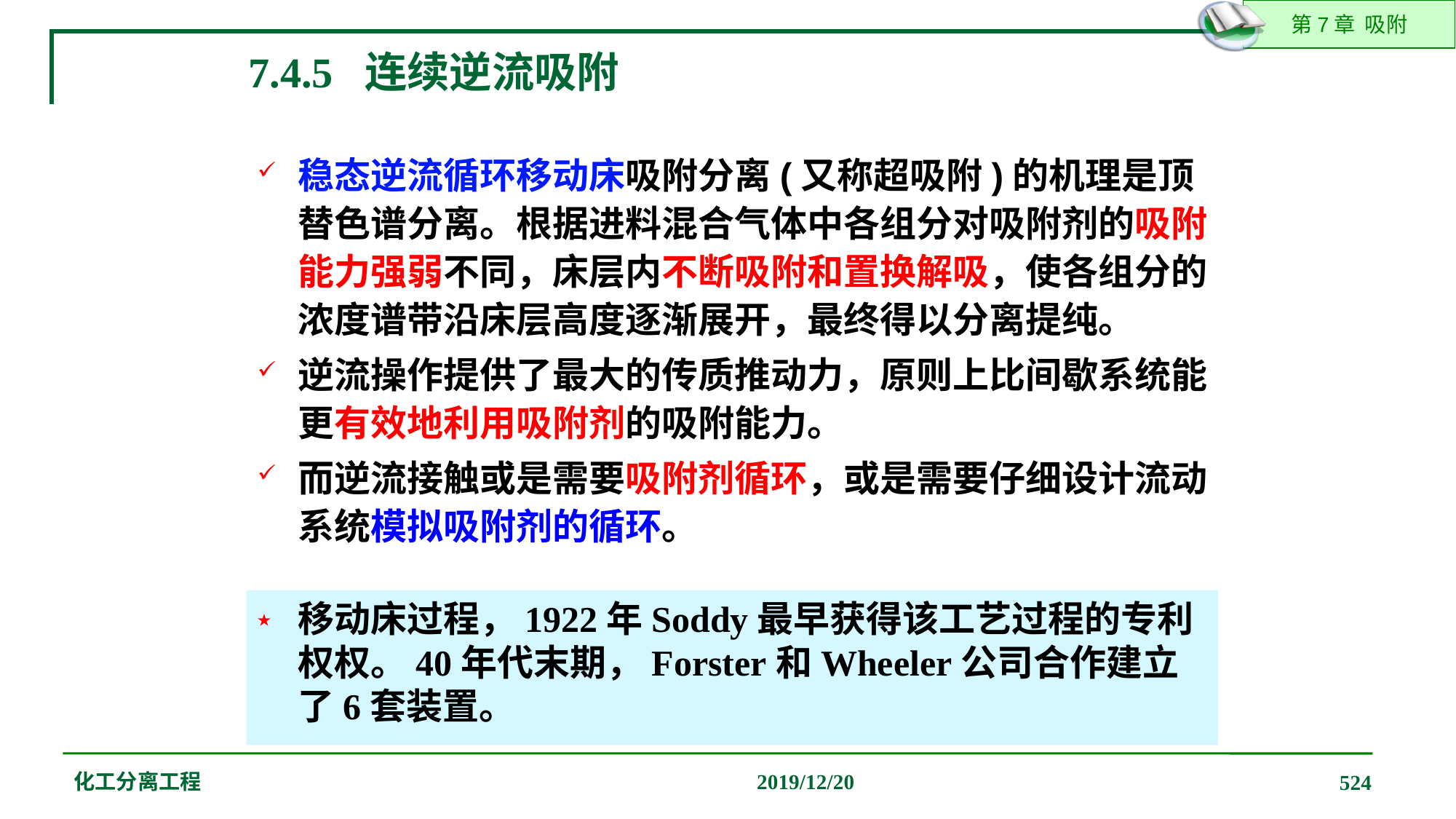

7.4.5  连续逆流吸附
稳态逆流循环移动床吸附分离(又称超吸附)的机理是顶替色谱分离。根据进料混合气体中各组分对吸附剂的吸附能力强弱不同，床层内不断吸附和置换解吸，使各组分的浓度谱带沿床层高度逐渐展开，最终得以分离提纯。
逆流操作提供了最大的传质推动力，原则上比间歇系统能更有效地利用吸附剂的吸附能力。
而逆流接触或是需要吸附剂循环，或是需要仔细设计流动系统模拟吸附剂的循环。

移动床过程，1922年Soddy最早获得该工艺过程的专利权权。40年代末期，Forster和Wheeler公司合作建立了6套装置。
化工分离工程
2019/12/20
524